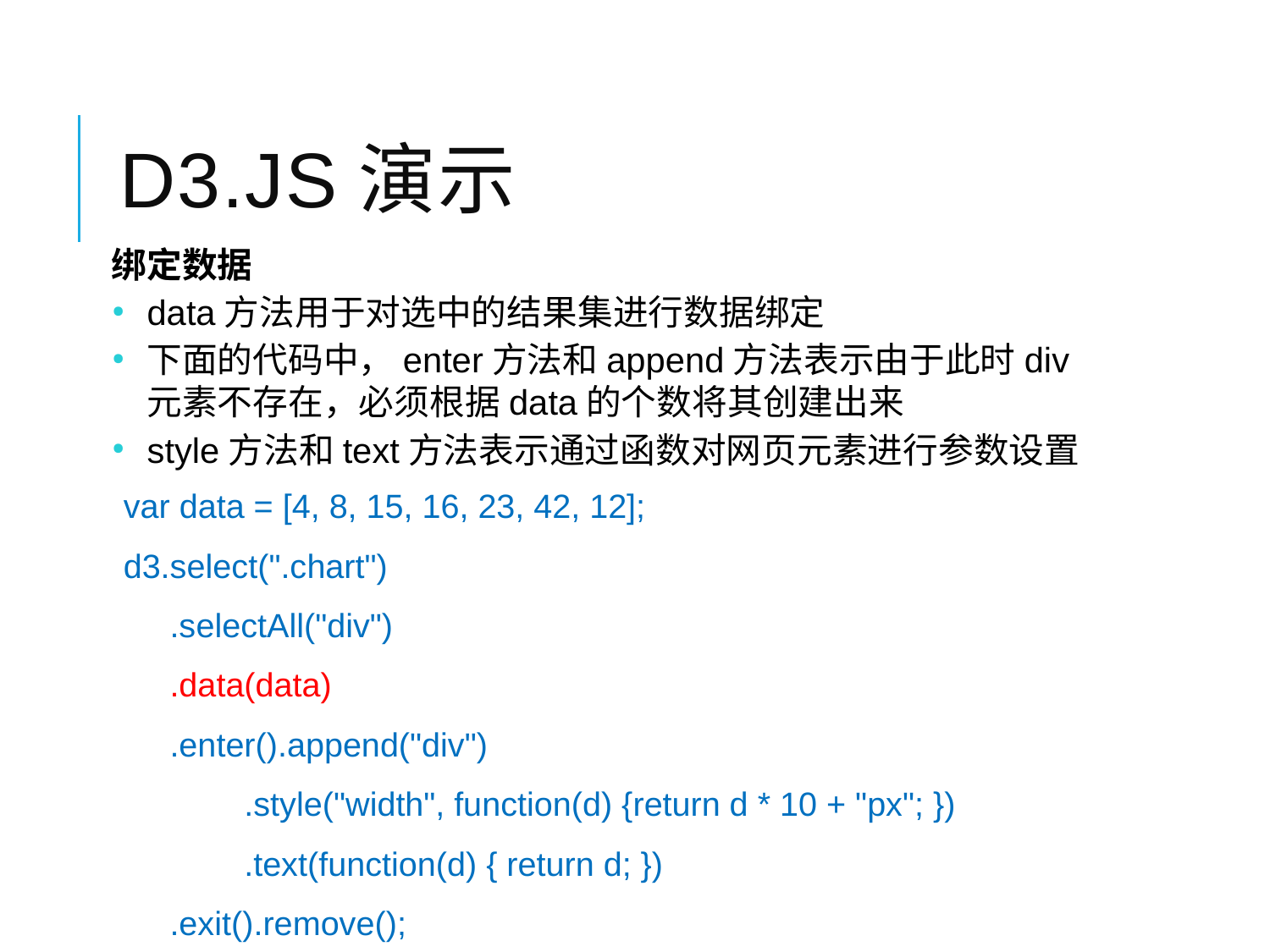

# D3.js演示
绑定数据
data方法用于对选中的结果集进行数据绑定
下面的代码中，enter方法和append方法表示由于此时div元素不存在，必须根据data的个数将其创建出来
style方法和text方法表示通过函数对网页元素进行参数设置

var data = [4, 8, 15, 16, 23, 42, 12];
d3.select(".chart")
     .selectAll("div")
     .data(data)
     .enter().append("div")
     	.style("width", function(d) {return d * 10 + "px"; })
     	.text(function(d) { return d; })
     .exit().remove();